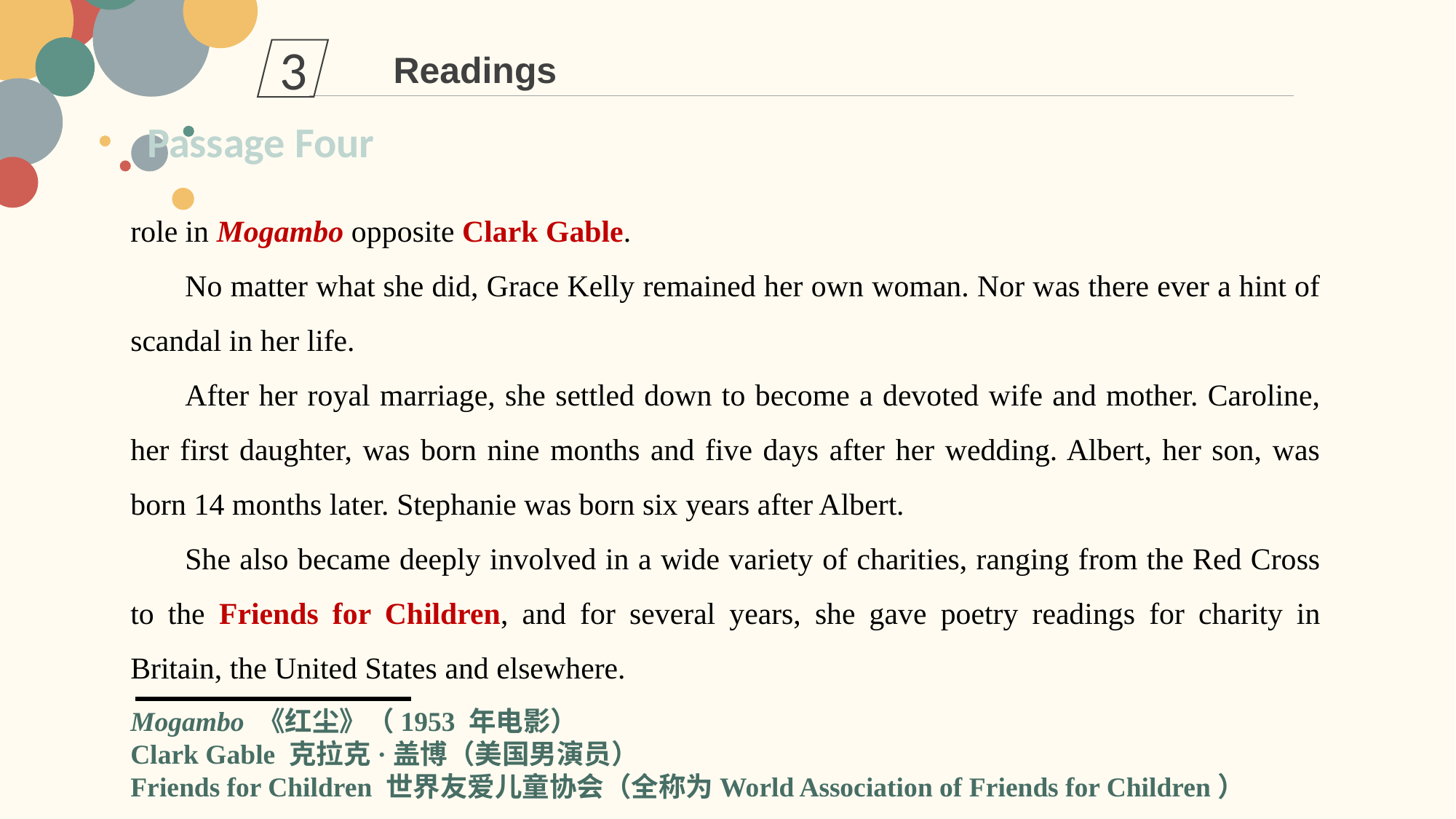

3
Readings
Passage Four
role in Mogambo opposite Clark Gable.
No matter what she did, Grace Kelly remained her own woman. Nor was there ever a hint of scandal in her life.
After her royal marriage, she settled down to become a devoted wife and mother. Caroline, her first daughter, was born nine months and five days after her wedding. Albert, her son, was born 14 months later. Stephanie was born six years after Albert.
She also became deeply involved in a wide variety of charities, ranging from the Red Cross to the Friends for Children, and for several years, she gave poetry readings for charity in Britain, the United States and elsewhere.
Mogambo 《红尘》（1953 年电影）
Clark Gable 克拉克·盖博（美国男演员）
Friends for Children 世界友爱儿童协会（全称为World Association of Friends for Children）